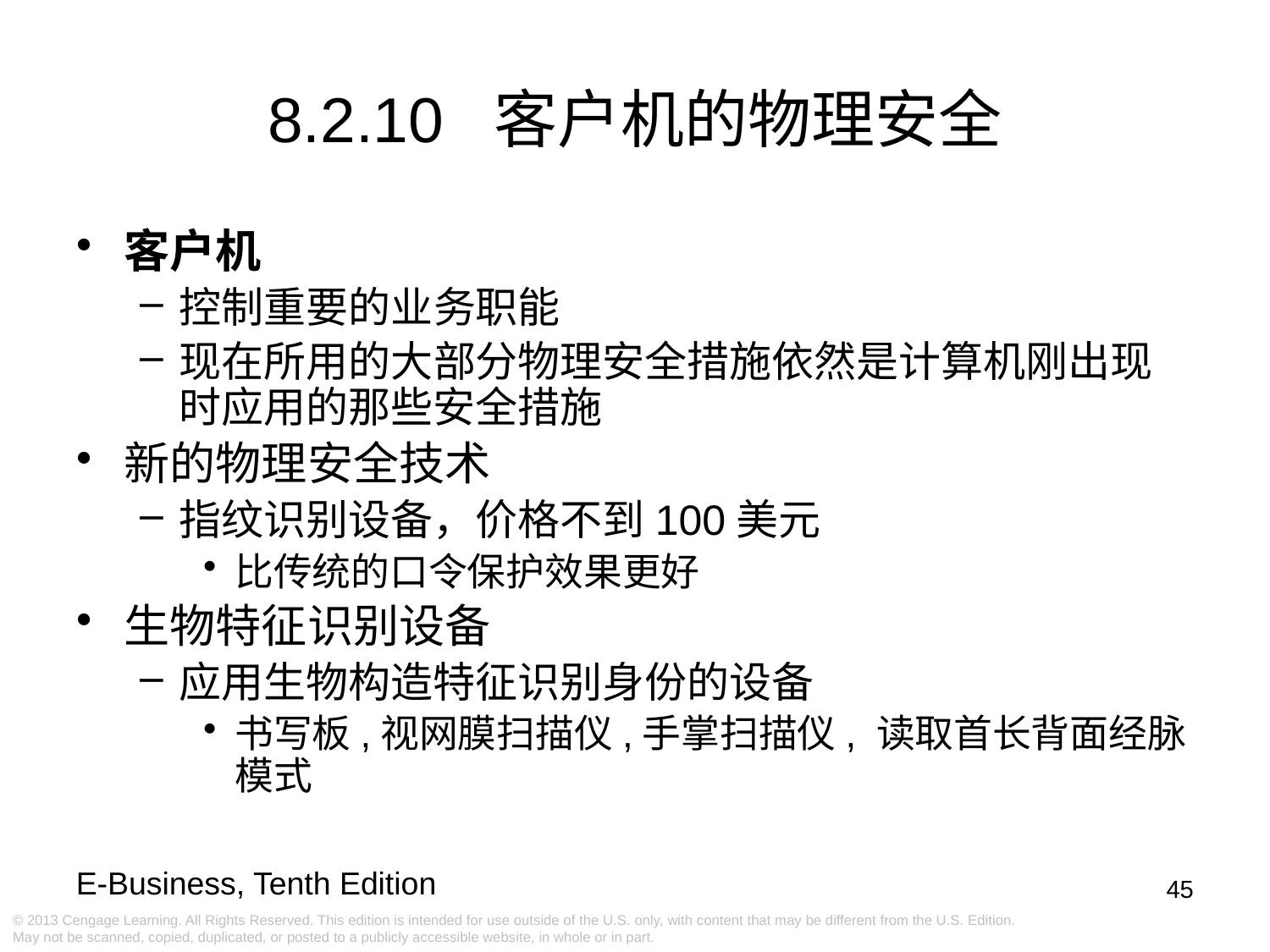

8.2.10  客户机的物理安全
客户机
控制重要的业务职能
现在所用的大部分物理安全措施依然是计算机刚出现时应用的那些安全措施
新的物理安全技术
指纹识别设备，价格不到100美元
比传统的口令保护效果更好
生物特征识别设备
应用生物构造特征识别身份的设备
书写板,视网膜扫描仪,手掌扫描仪, 读取首长背面经脉模式
45